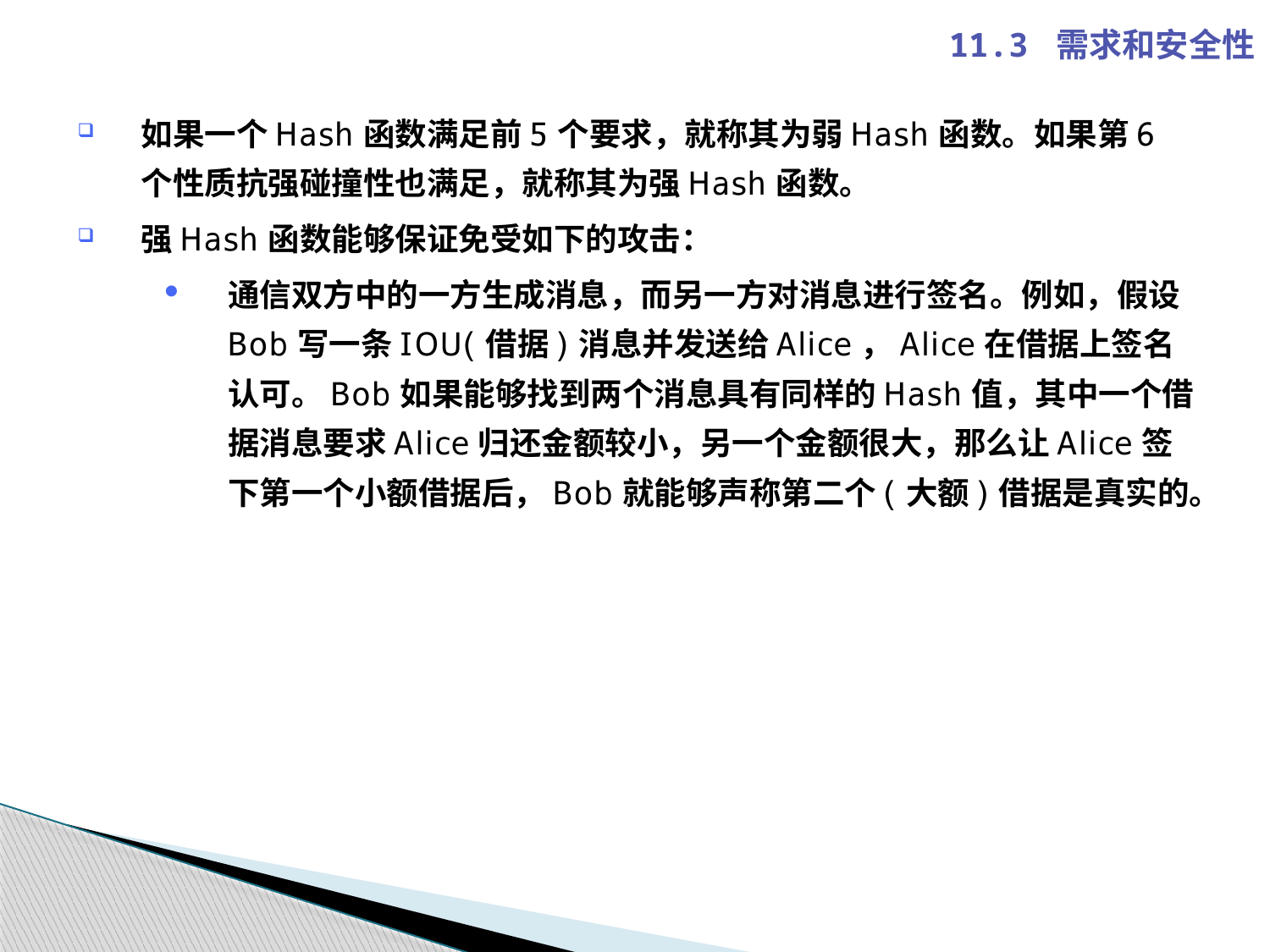

11.3 需求和安全性
如果一个Hash函数满足前5个要求，就称其为弱Hash函数。如果第6个性质抗强碰撞性也满足，就称其为强Hash函数。
强Hash函数能够保证免受如下的攻击：
通信双方中的一方生成消息，而另一方对消息进行签名。例如，假设Bob写一条IOU(借据)消息并发送给Alice，Alice在借据上签名认可。Bob如果能够找到两个消息具有同样的Hash值，其中一个借据消息要求Alice归还金额较小，另一个金额很大，那么让Alice签下第一个小额借据后，Bob就能够声称第二个(大额)借据是真实的。